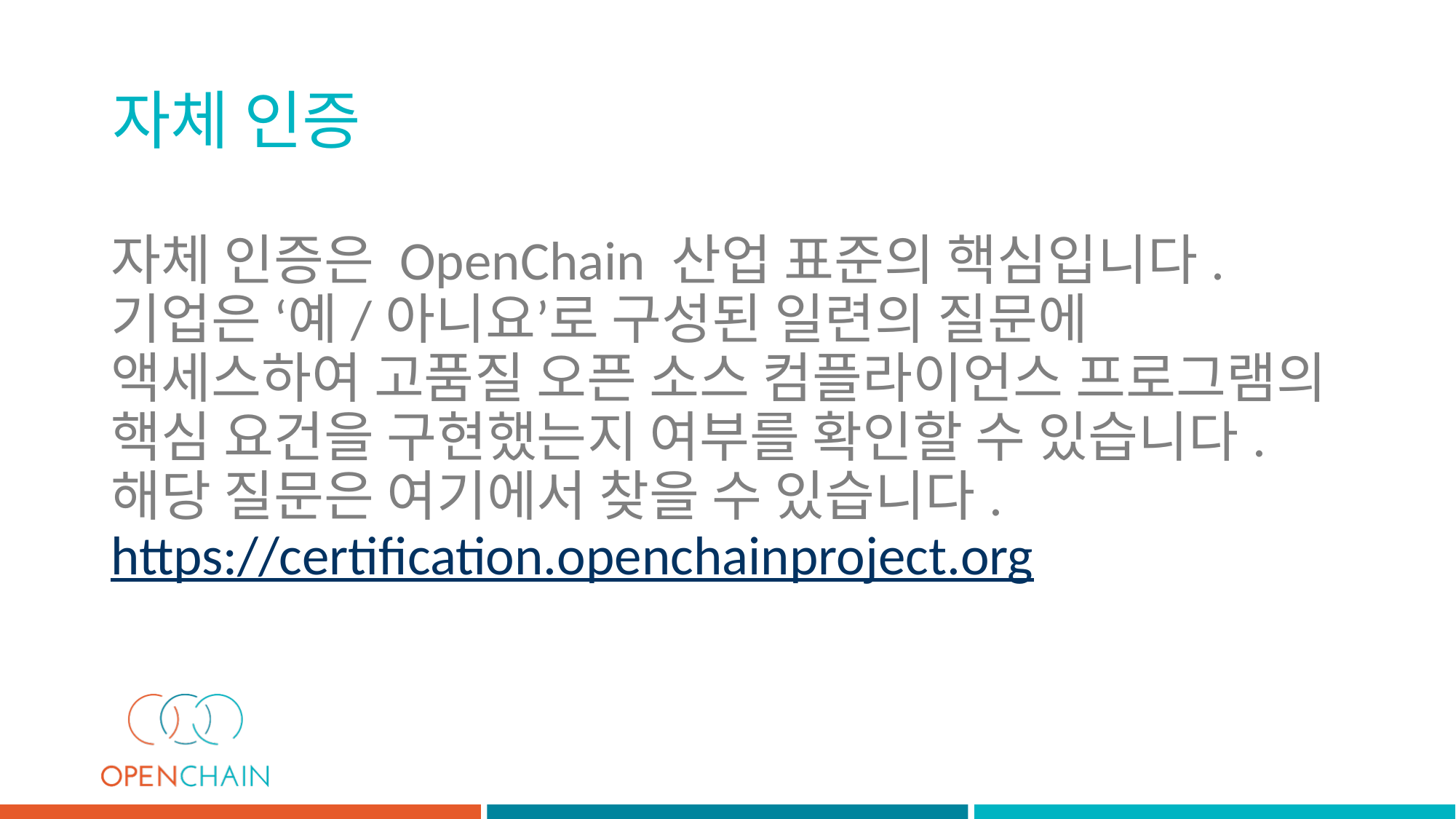

자체 인증
# 자체 인증은 OpenChain 산업 표준의 핵심입니다. 기업은 ‘예/아니요’로 구성된 일련의 질문에 액세스하여 고품질 오픈 소스 컴플라이언스 프로그램의 핵심 요건을 구현했는지 여부를 확인할 수 있습니다. 해당 질문은 여기에서 찾을 수 있습니다. https://certification.openchainproject.org